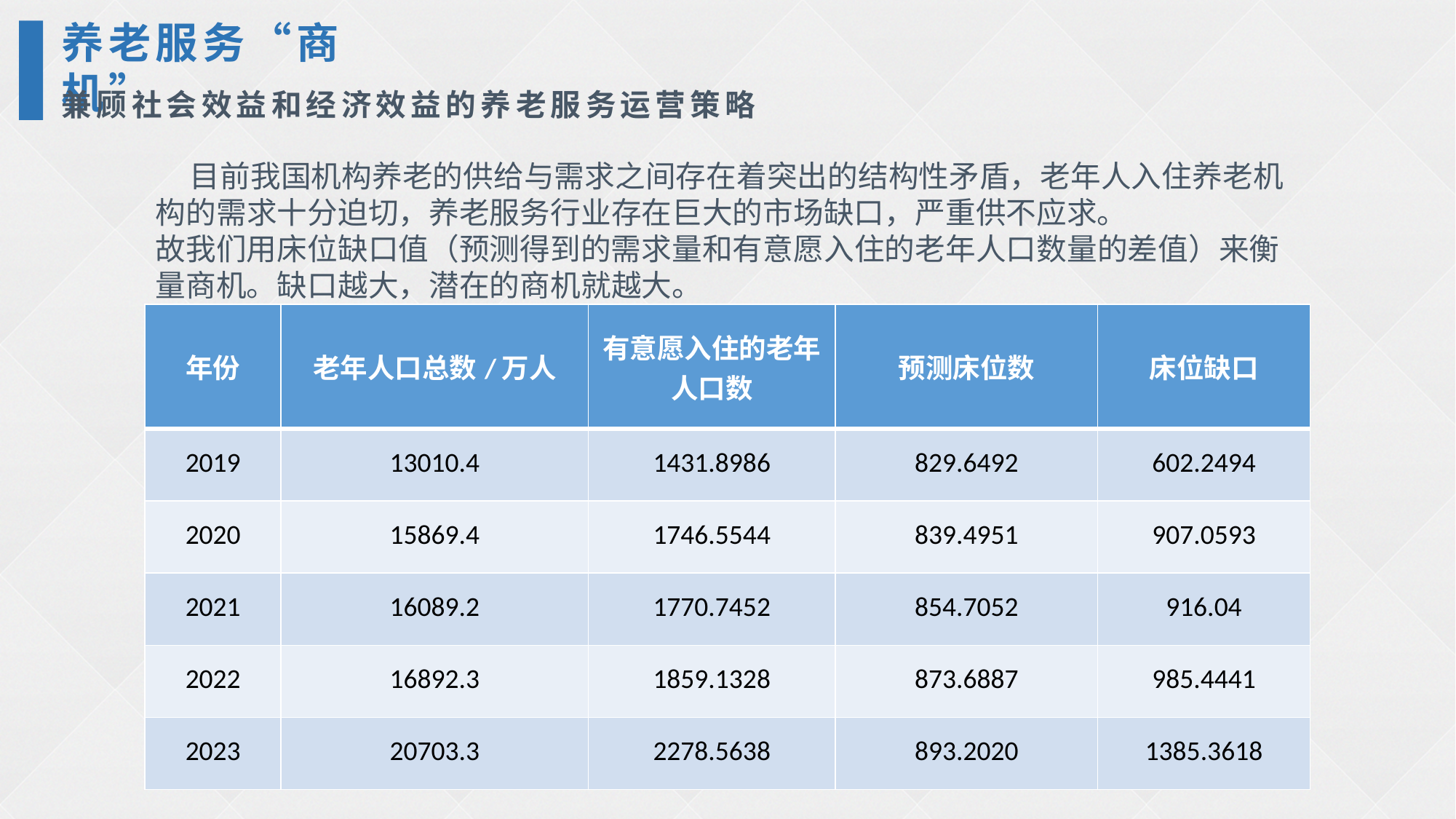

养老服务“商机”

兼顾社会效益和经济效益的养老服务运营策略
    目前我国机构养老的供给与需求之间存在着突出的结构性矛盾，老年人入住养老机构的需求十分迫切，养老服务行业存在巨大的市场缺口，严重供不应求。
故我们用床位缺口值（预测得到的需求量和有意愿入住的老年人口数量的差值）来衡量商机。缺口越大，潜在的商机就越大。
| 年份 | 老年人口总数/万人 | 有意愿入住的老年人口数 | 预测床位数 | 床位缺口 |
| --- | --- | --- | --- | --- |
| 2019 | 13010.4 | 1431.8986 | 829.6492 | 602.2494 |
| 2020 | 15869.4 | 1746.5544 | 839.4951 | 907.0593 |
| 2021 | 16089.2 | 1770.7452 | 854.7052 | 916.04 |
| 2022 | 16892.3 | 1859.1328 | 873.6887 | 985.4441 |
| 2023 | 20703.3 | 2278.5638 | 893.2020 | 1385.3618 |